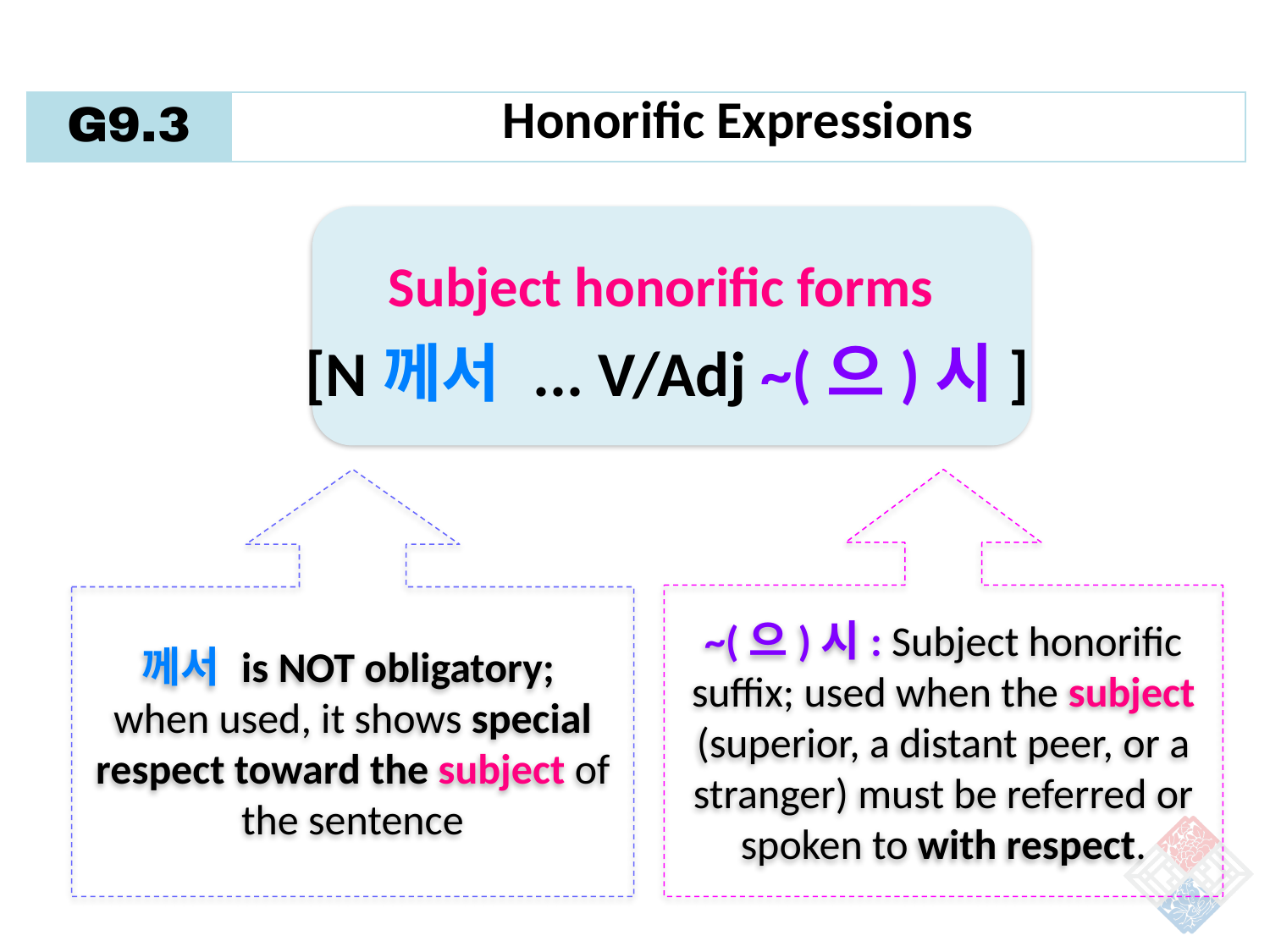

| G9.3 | Honorific Expressions |
| --- | --- |

Subject honorific forms
[N께서 ... V/Adj ~(으)시]
께서 is NOT obligatory;
when used, it shows special respect toward the subject of the sentence
~(으)시: Subject honorific suffix; used when the subject (superior, a distant peer, or a stranger) must be referred or spoken to with respect.